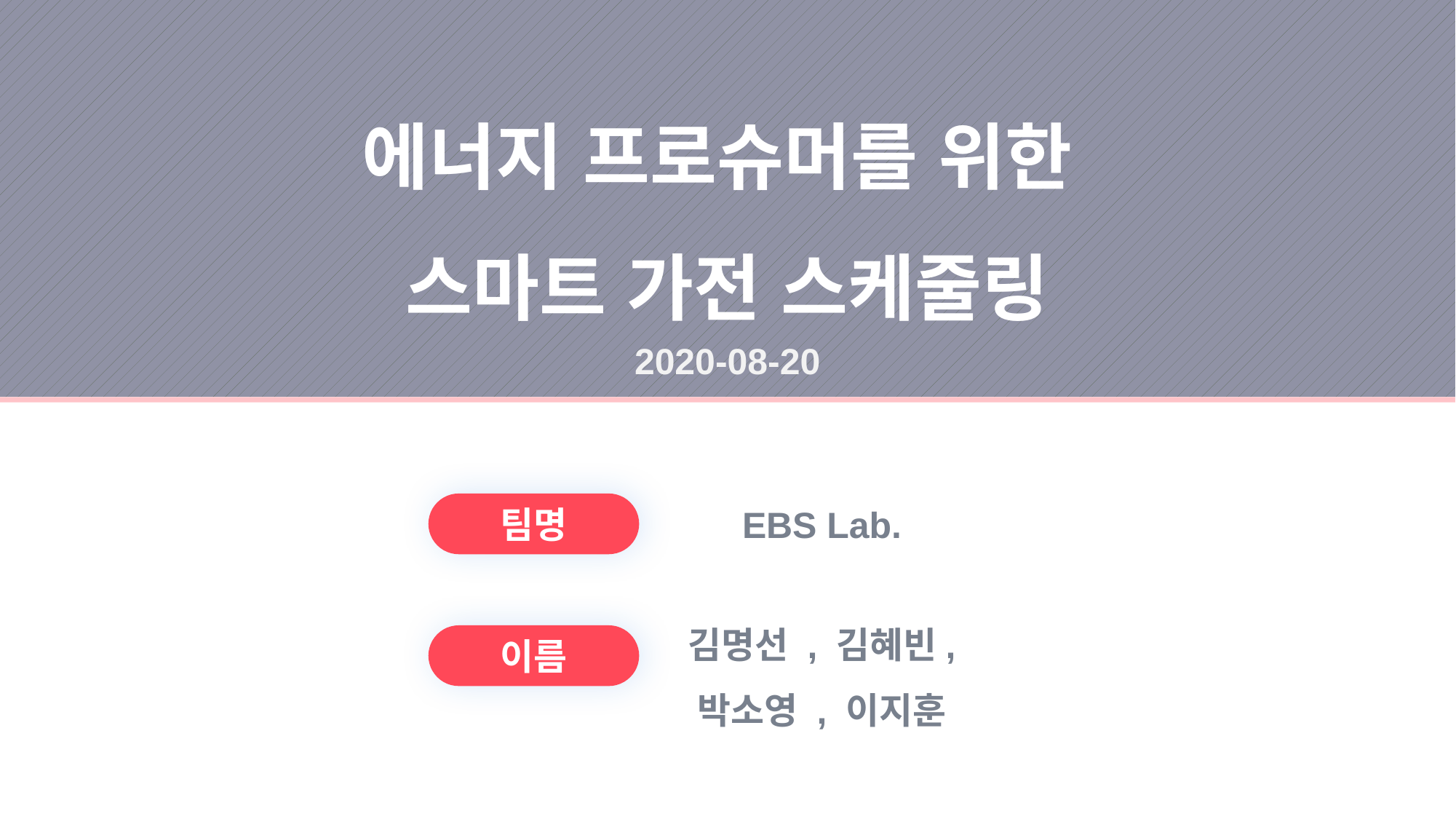

에너지 프로슈머를 위한
스마트 가전 스케줄링
2020-08-20

팀명
EBS Lab.
김명선 , 김혜빈,
박소영 , 이지훈
이름